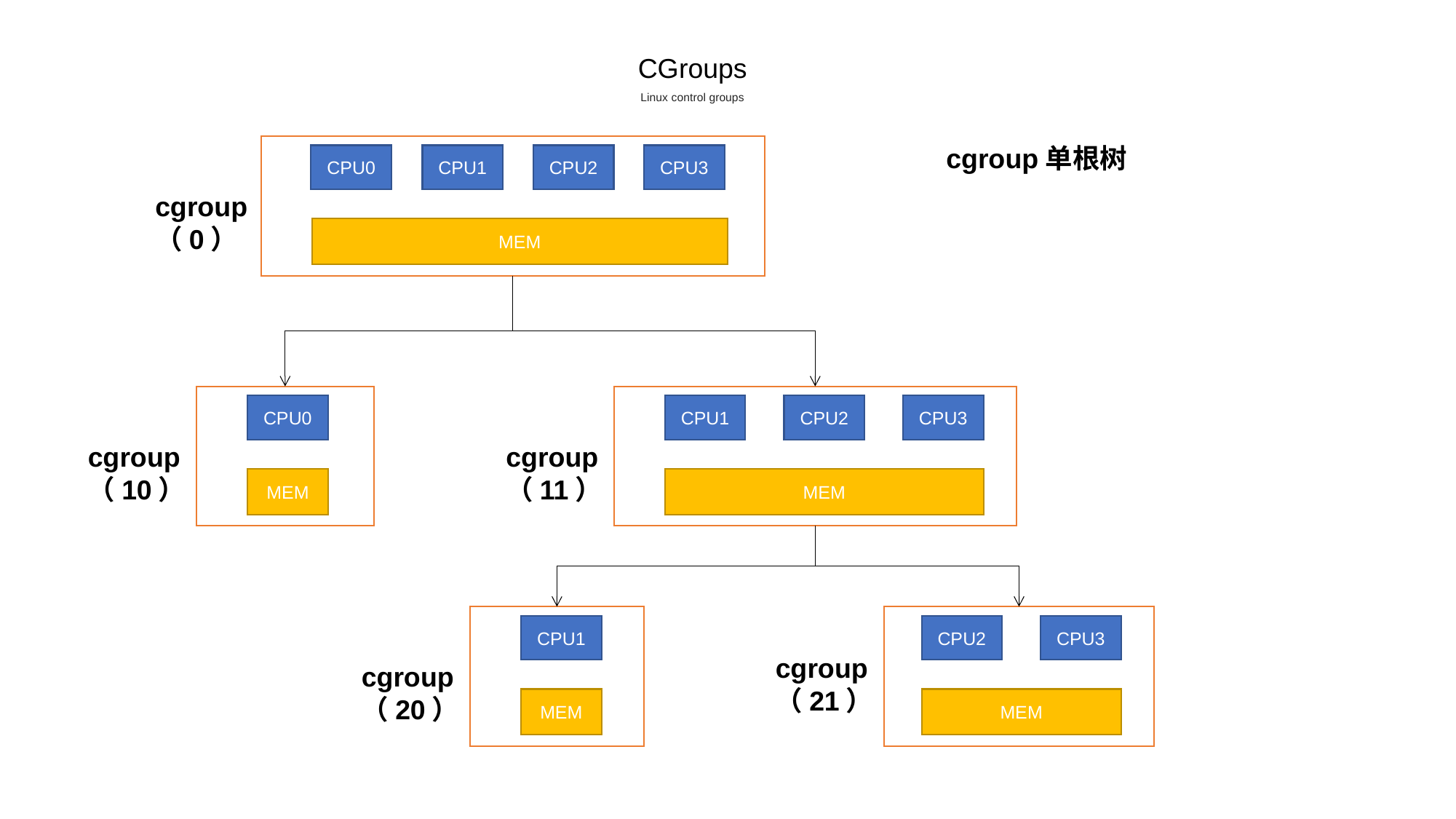

CGroups

Linux control groups

cgroup单根树
CPU0
CPU1
CPU2
CPU3
cgroup
（0）
MEM

CPU0
CPU1
CPU2
CPU3
cgroup
（10）
cgroup
（11）
MEM
MEM

CPU1
CPU2
CPU3
cgroup
（21）
cgroup
（20）
MEM
MEM